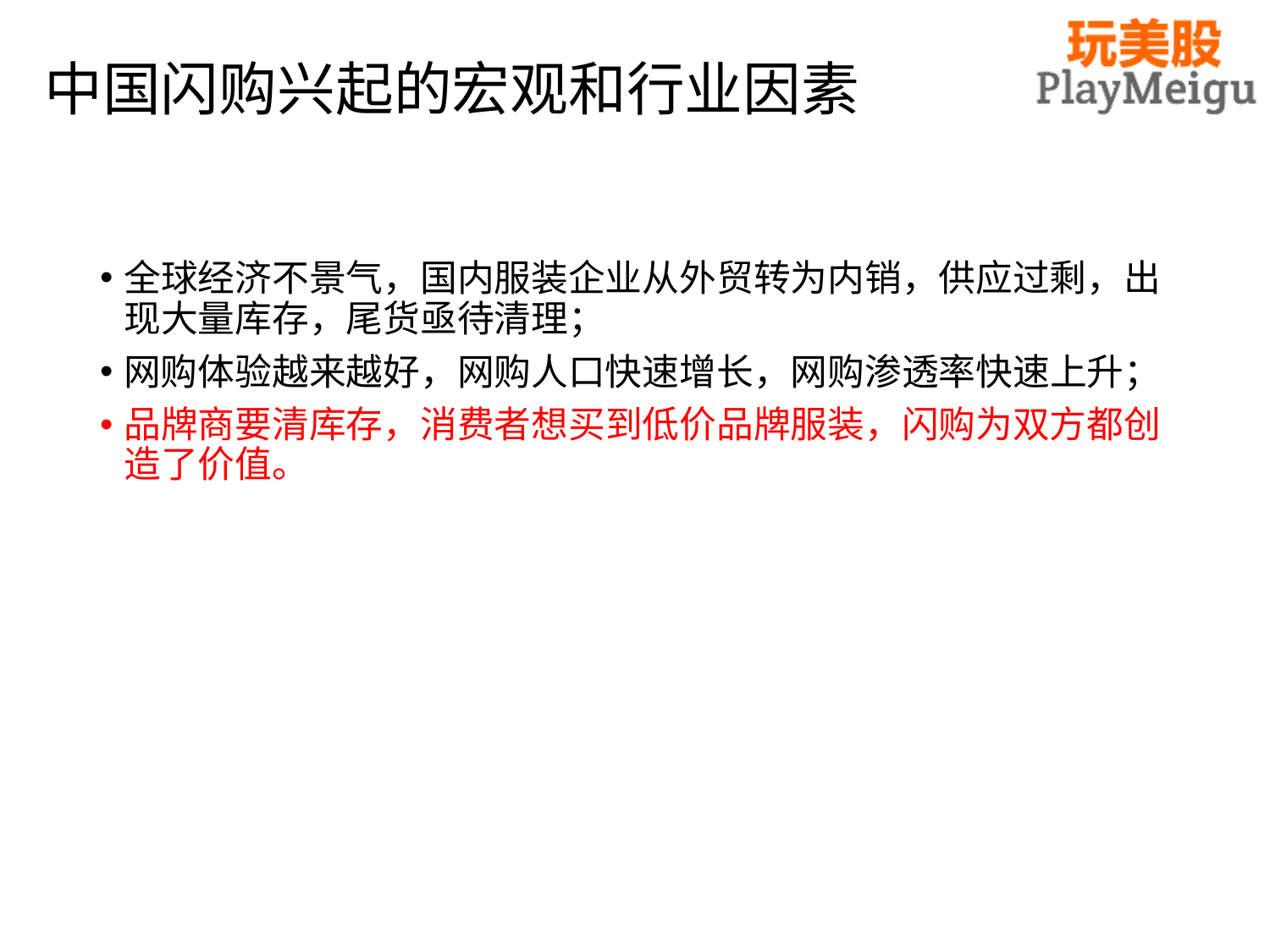

# 中国闪购兴起的宏观和行业因素
全球经济不景气，国内服装企业从外贸转为内销，供应过剩，出现大量库存，尾货亟待清理；
网购体验越来越好，网购人口快速增长，网购渗透率快速上升；
品牌商要清库存，消费者想买到低价品牌服装，闪购为双方都创造了价值。